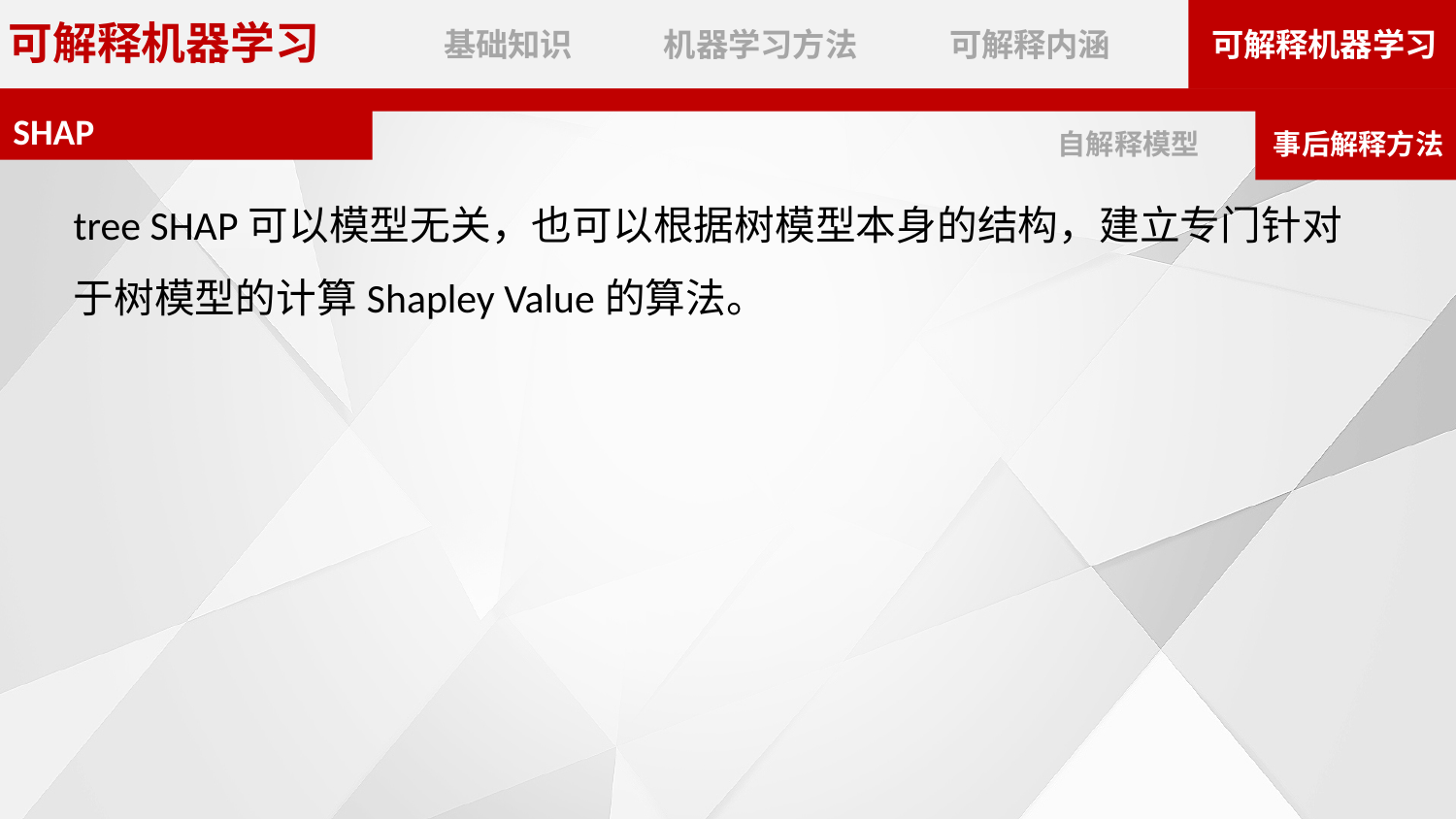

tree SHAP可以模型无关，也可以根据树模型本身的结构，建立专门针对于树模型的计算Shapley Value的算法。